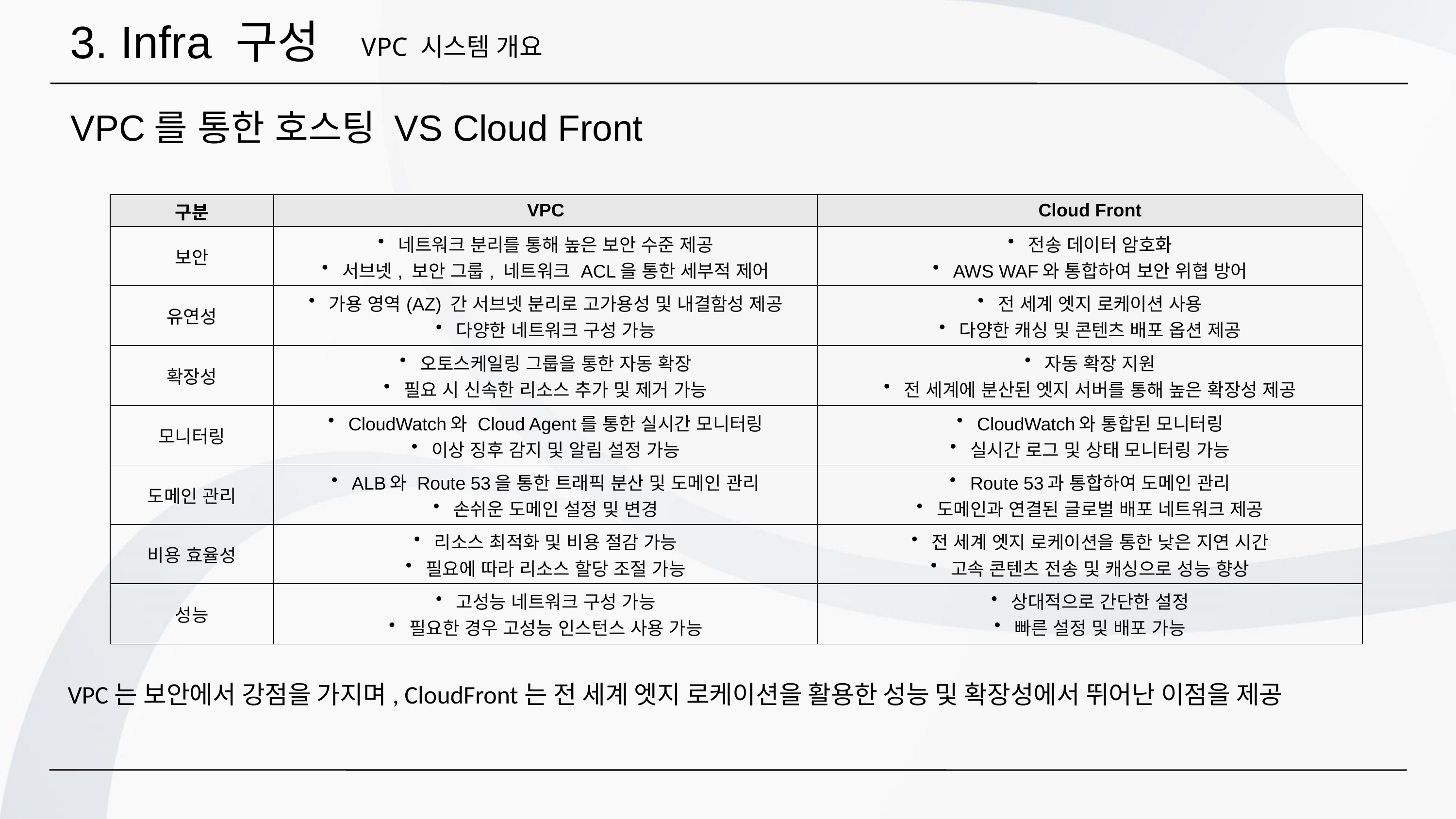

3. Infra 구성
VPC 시스템 개요
VPC를 통한 호스팅 VS Cloud Front
| 구분 | VPC | Cloud Front |
| --- | --- | --- |
| 보안 | 네트워크 분리를 통해 높은 보안 수준 제공 서브넷, 보안 그룹, 네트워크 ACL을 통한 세부적 제어 | 전송 데이터 암호화 AWS WAF와 통합하여 보안 위협 방어 |
| 유연성 | 가용 영역(AZ) 간 서브넷 분리로 고가용성 및 내결함성 제공 다양한 네트워크 구성 가능 | 전 세계 엣지 로케이션 사용 다양한 캐싱 및 콘텐츠 배포 옵션 제공 |
| 확장성 | 오토스케일링 그룹을 통한 자동 확장 필요 시 신속한 리소스 추가 및 제거 가능 | 자동 확장 지원 전 세계에 분산된 엣지 서버를 통해 높은 확장성 제공 |
| 모니터링 | CloudWatch와 Cloud Agent를 통한 실시간 모니터링 이상 징후 감지 및 알림 설정 가능 | CloudWatch와 통합된 모니터링 실시간 로그 및 상태 모니터링 가능 |
| 도메인 관리 | ALB와 Route 53을 통한 트래픽 분산 및 도메인 관리 손쉬운 도메인 설정 및 변경 | Route 53과 통합하여 도메인 관리 도메인과 연결된 글로벌 배포 네트워크 제공 |
| 비용 효율성 | 리소스 최적화 및 비용 절감 가능 필요에 따라 리소스 할당 조절 가능 | 전 세계 엣지 로케이션을 통한 낮은 지연 시간 고속 콘텐츠 전송 및 캐싱으로 성능 향상 |
| 성능 | 고성능 네트워크 구성 가능 필요한 경우 고성능 인스턴스 사용 가능 | 상대적으로 간단한 설정 빠른 설정 및 배포 가능 |
VPC는 보안에서 강점을 가지며, CloudFront는 전 세계 엣지 로케이션을 활용한 성능 및 확장성에서 뛰어난 이점을 제공